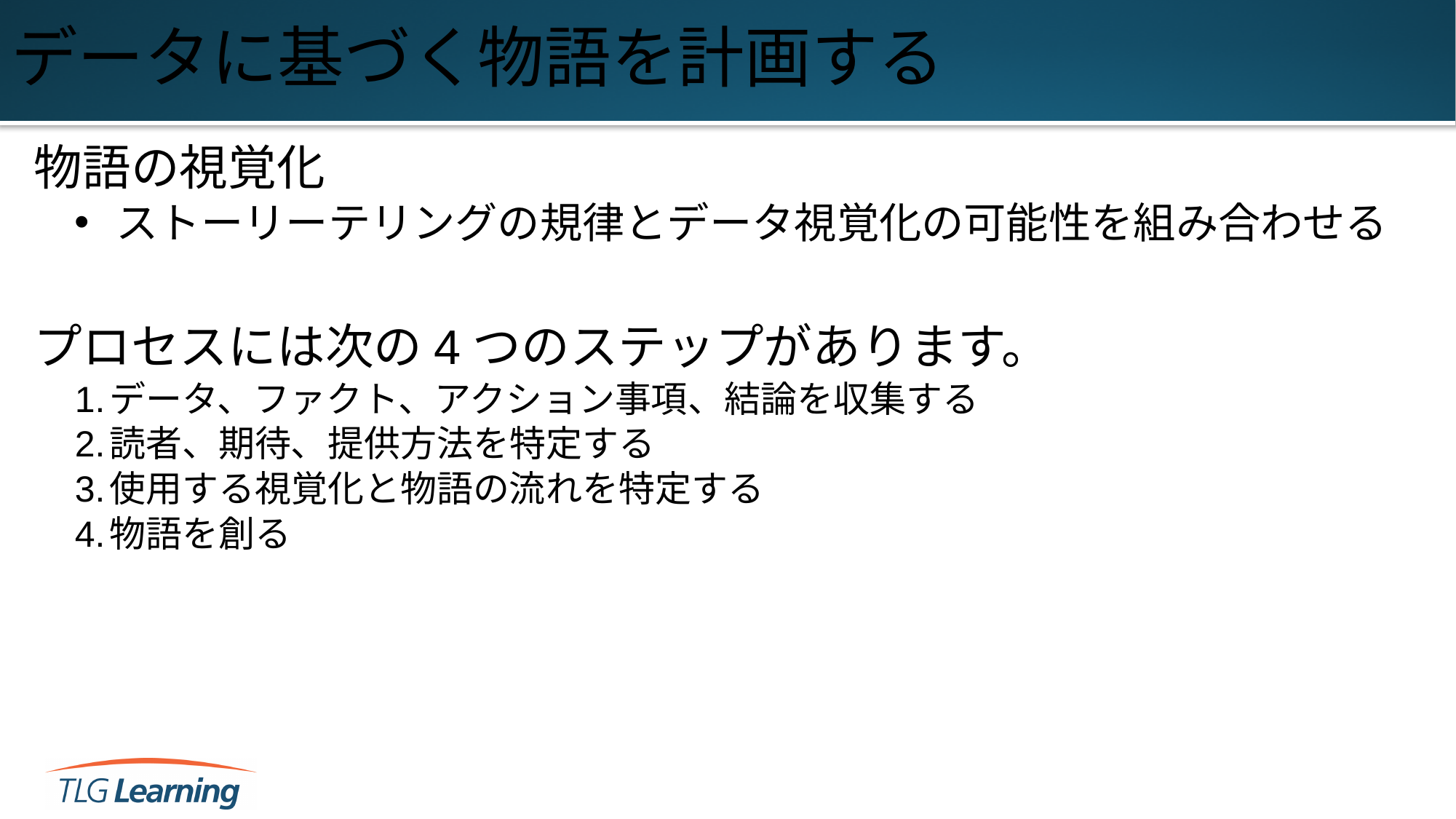

# データに基づく物語を計画する
物語の視覚化
ストーリーテリングの規律とデータ視覚化の可能性を組み合わせる

プロセスには次の4つのステップがあります。
データ、ファクト、アクション事項、結論を収集する
読者、期待、提供方法を特定する
使用する視覚化と物語の流れを特定する
物語を創る